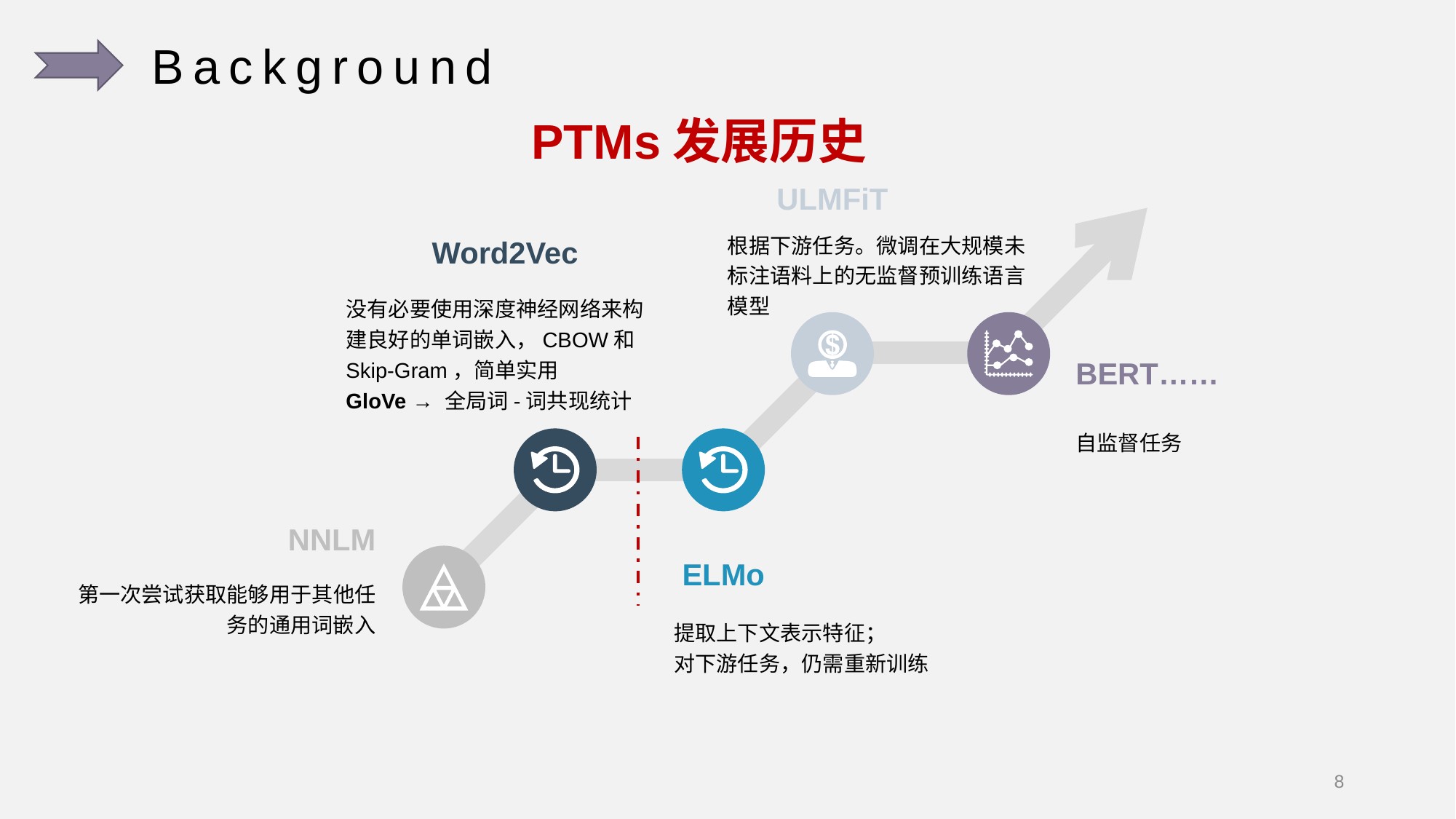

Background

PTMs发展历史
ULMFiT
根据下游任务。微调在大规模未标注语料上的无监督预训练语言模型
Word2Vec
没有必要使用深度神经网络来构建良好的单词嵌入，CBOW和Skip-Gram，简单实用
GloVe → 全局词-词共现统计

BERT……
自监督任务

NNLM
第一次尝试获取能够用于其他任务的通用词嵌入

ELMo
提取上下文表示特征；
对下游任务，仍需重新训练
8